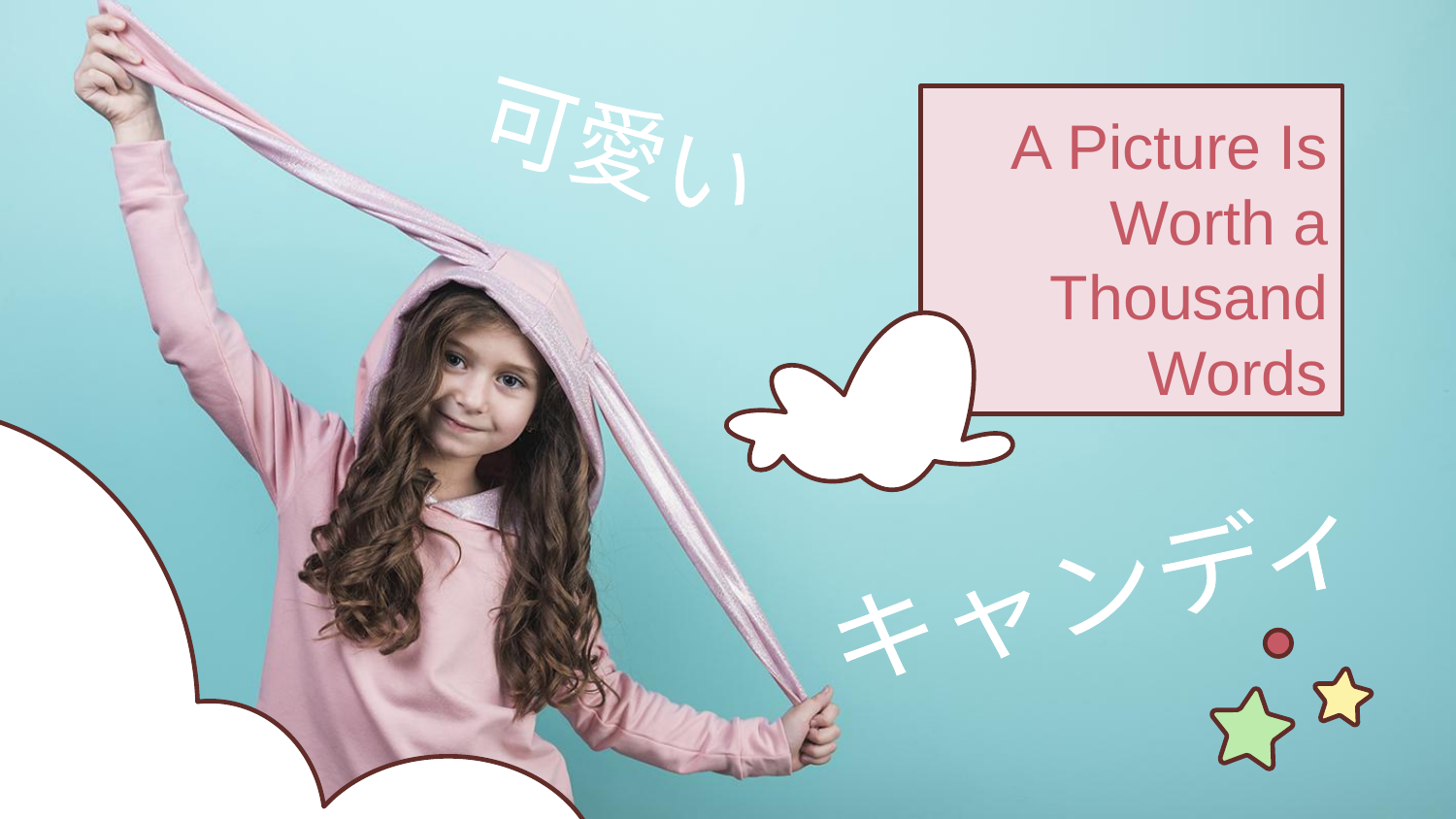

# A Picture Is Worth a Thousand Words
可愛い

キャンディ